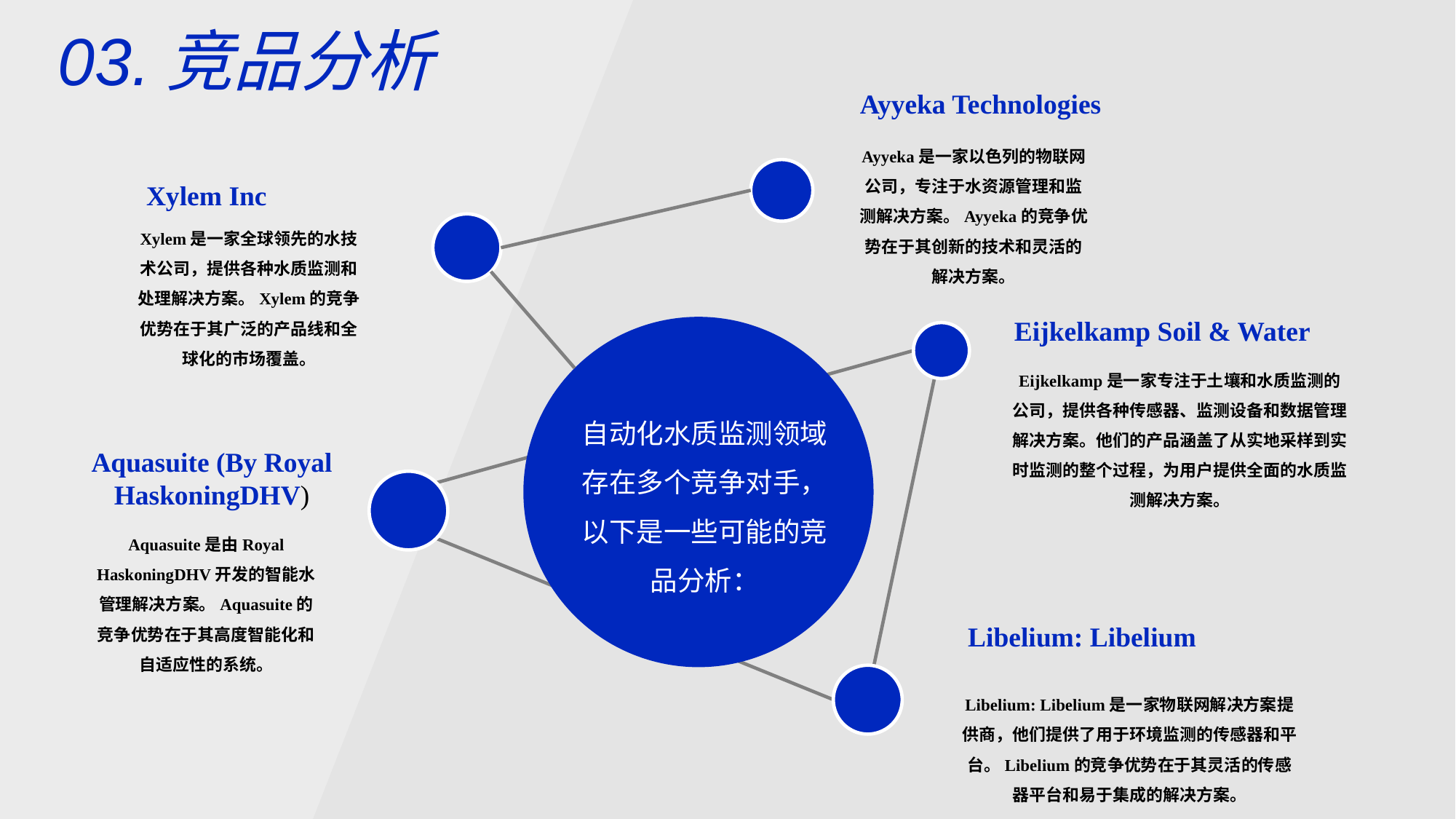

03.竞品分析
Ayyeka Technologies
Ayyeka是一家以色列的物联网公司，专注于水资源管理和监测解决方案。Ayyeka的竞争优势在于其创新的技术和灵活的解决方案。

Xylem Inc
Xylem是一家全球领先的水技术公司，提供各种水质监测和处理解决方案。Xylem的竞争优势在于其广泛的产品线和全球化的市场覆盖。

Eijkelkamp Soil & Water

Eijkelkamp是一家专注于土壤和水质监测的公司，提供各种传感器、监测设备和数据管理解决方案。他们的产品涵盖了从实地采样到实时监测的整个过程，为用户提供全面的水质监测解决方案。
自动化水质监测领域存在多个竞争对手，以下是一些可能的竞品分析：
Aquasuite (By Royal HaskoningDHV)

Aquasuite是由Royal HaskoningDHV开发的智能水管理解决方案。Aquasuite的竞争优势在于其高度智能化和自适应性的系统。
Libelium: Libelium

Libelium: Libelium是一家物联网解决方案提供商，他们提供了用于环境监测的传感器和平台。Libelium的竞争优势在于其灵活的传感器平台和易于集成的解决方案。